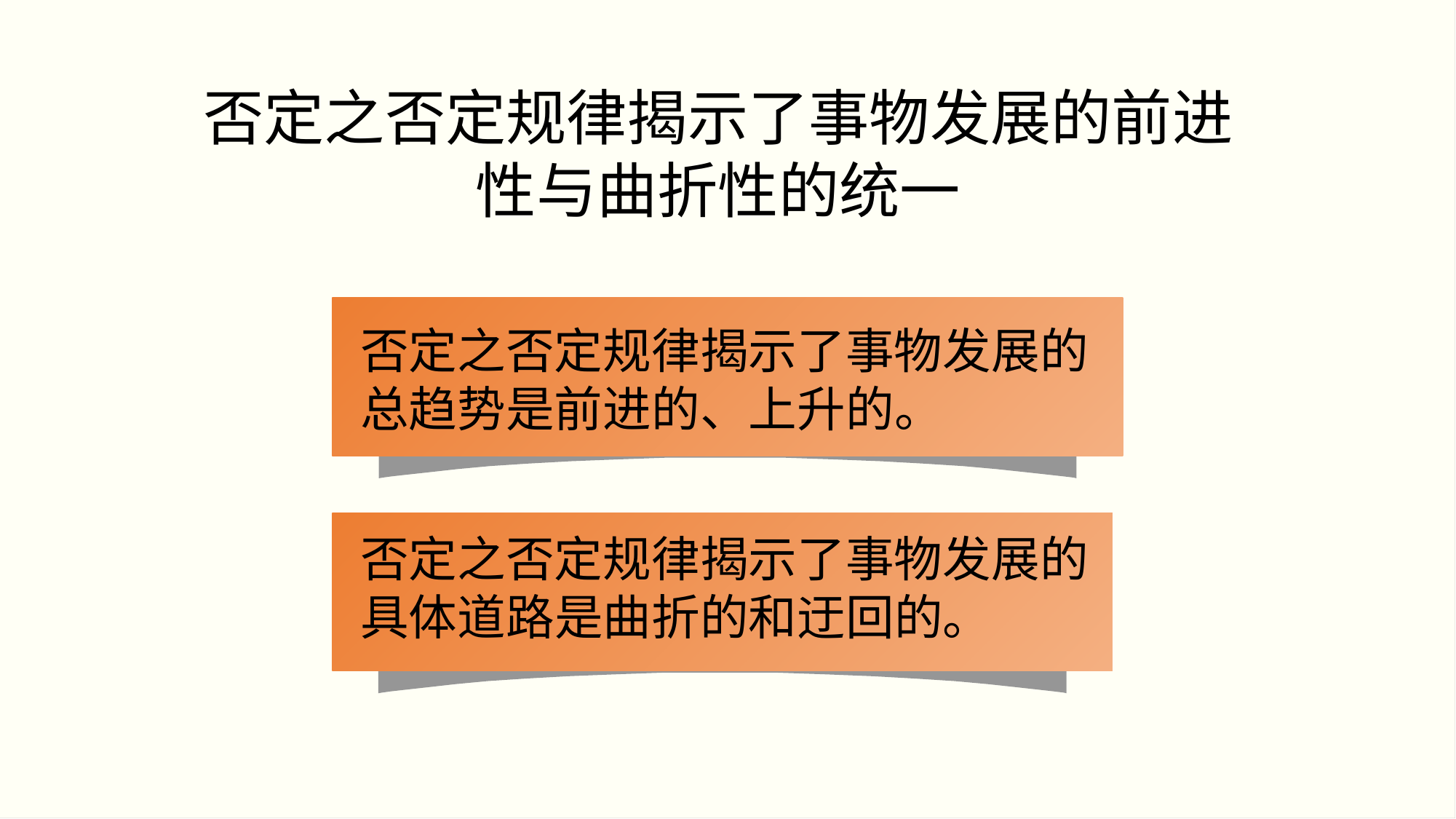

否定之否定规律揭示了事物发展的前进性与曲折性的统一

否定之否定规律揭示了事物发展的总趋势是前进的、上升的。

否定之否定规律揭示了事物发展的具体道路是曲折的和迂回的。